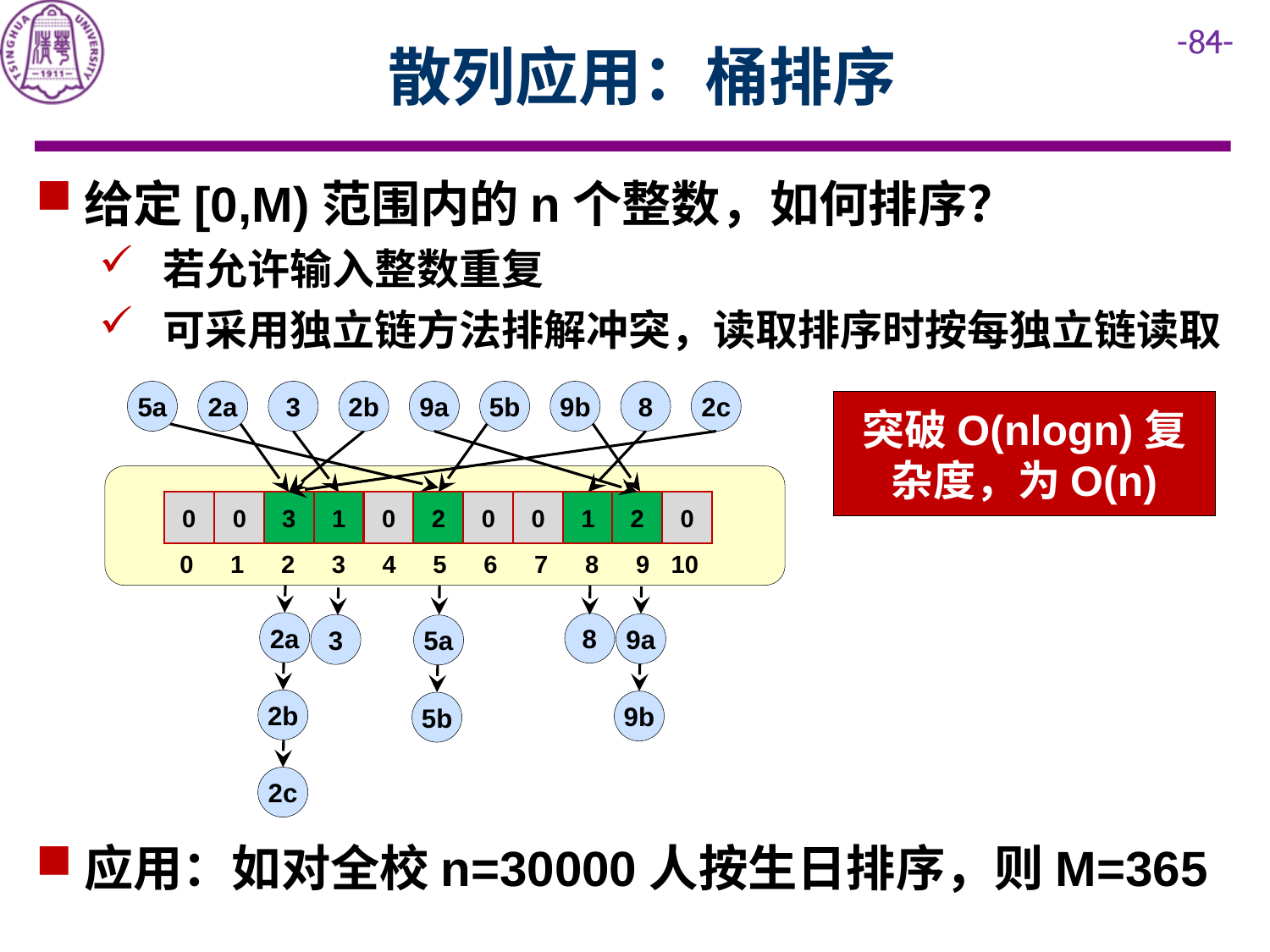

# 散列应用：桶排序
给定[0,M)范围内的n个整数，如何排序？
若允许输入整数重复
可采用独立链方法排解冲突，读取排序时按每独立链读取

5a
2a
3
2b
9a
5b
9b
8
2c
突破O(nlogn)复杂度，为O(n)

0
2
0
0
3
1
0
2
0
0
1
0
1
2
3
4
5
6
7
8
9
10
2a
8
9a
3
5a
2b
9b
5b
2c
应用：如对全校n=30000人按生日排序，则M=365